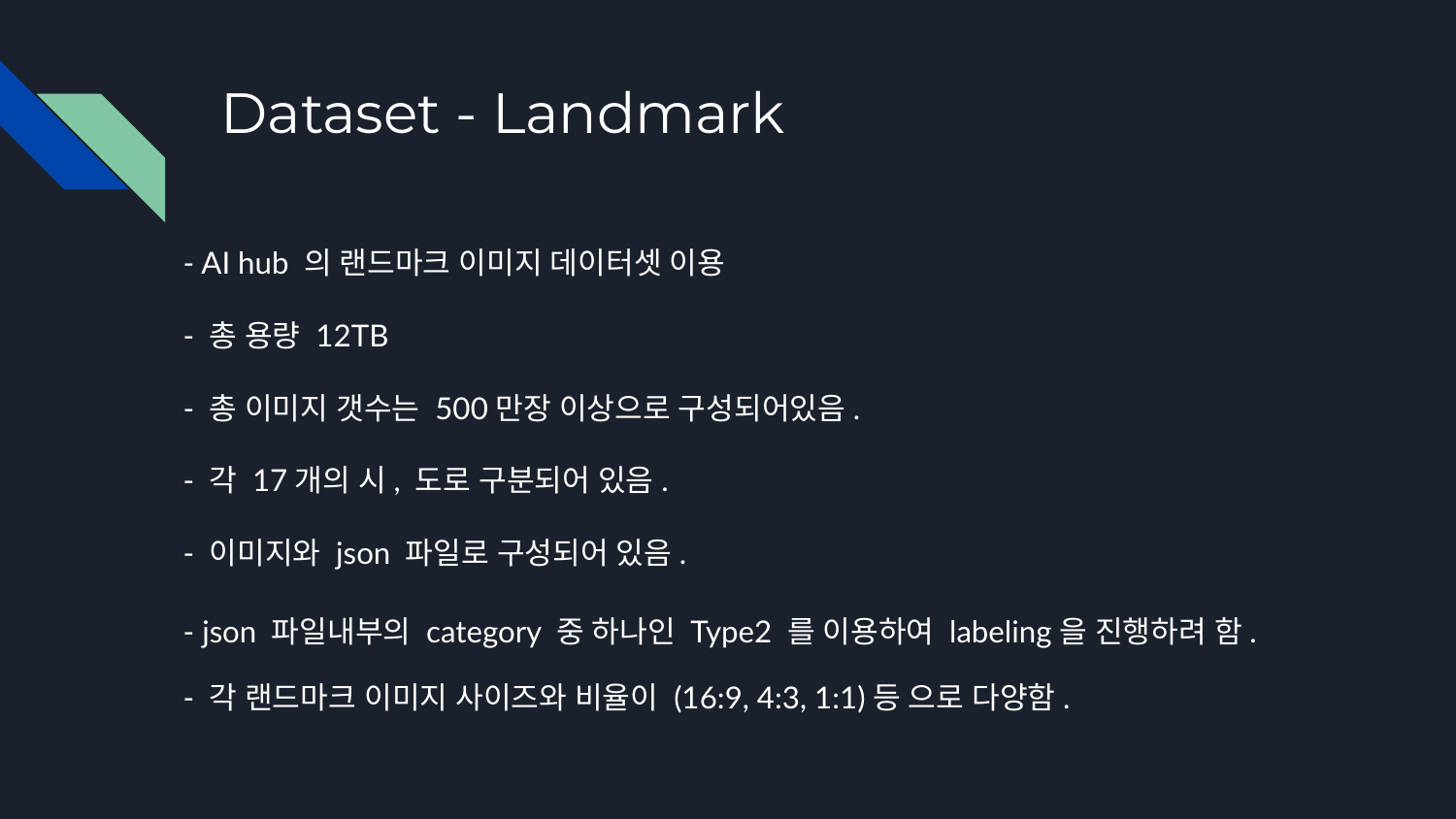

# Dataset - Landmark
- AI hub 의 랜드마크 이미지 데이터셋 이용

- 총 용량 12TB

- 총 이미지 갯수는 500만장 이상으로 구성되어있음.

- 각 17개의 시, 도로 구분되어 있음.

- 이미지와 json 파일로 구성되어 있음.

- json 파일내부의 category 중 하나인 Type2 를 이용하여 labeling을 진행하려 함.
- 각 랜드마크 이미지 사이즈와 비율이 (16:9, 4:3, 1:1)등 으로 다양함.